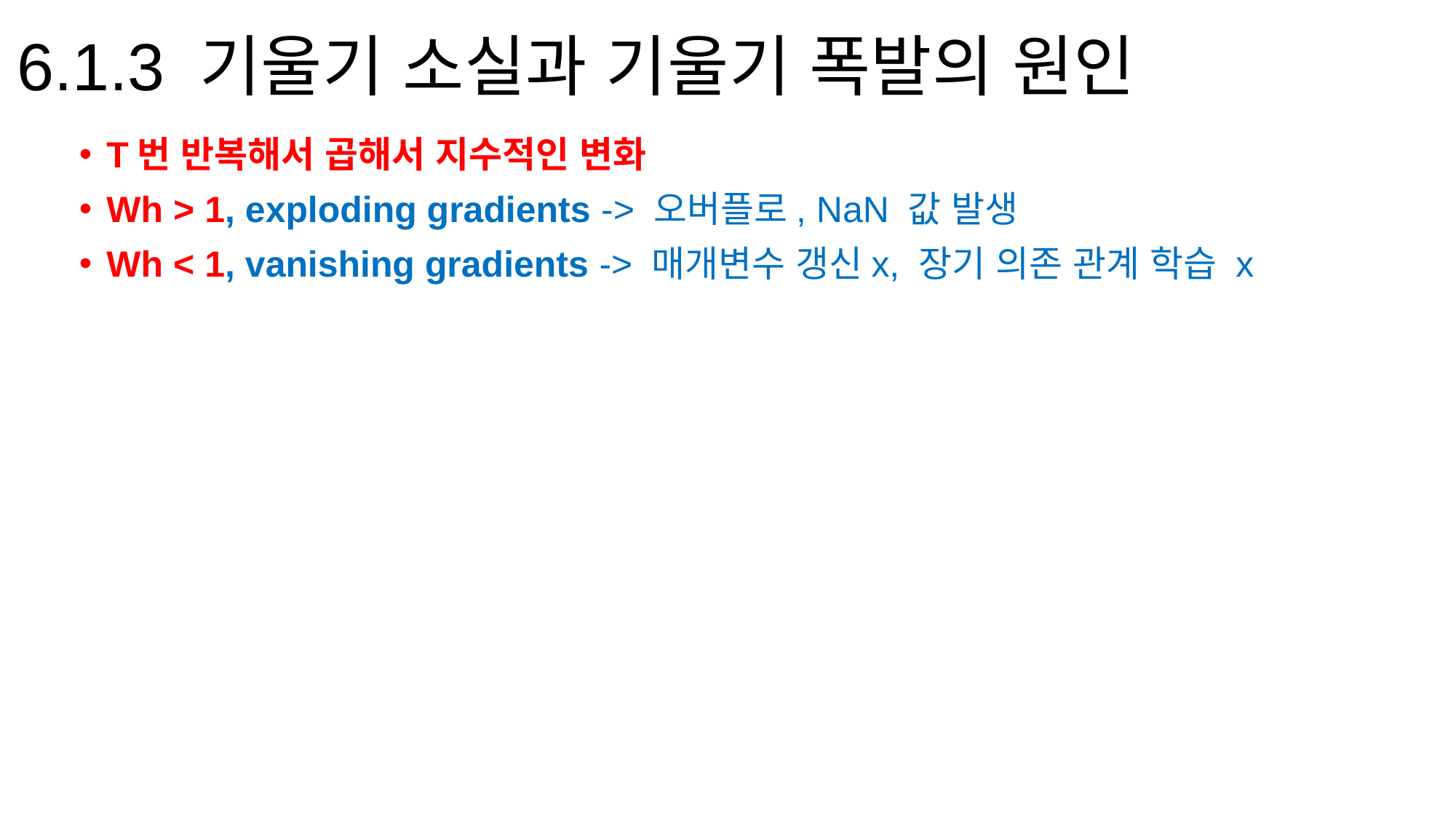

# 6.1.3 기울기 소실과 기울기 폭발의 원인
T번 반복해서 곱해서 지수적인 변화
Wh > 1, exploding gradients -> 오버플로, NaN 값 발생
Wh < 1, vanishing gradients -> 매개변수 갱신x, 장기 의존 관계 학습 x